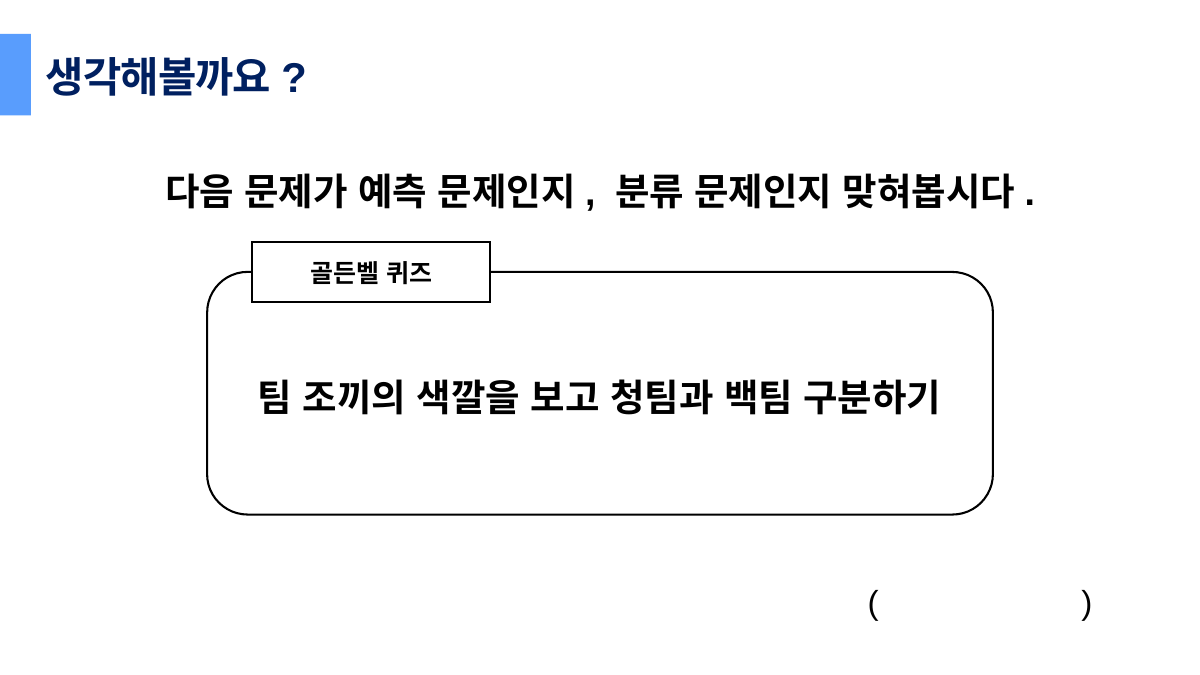

생각해볼까요?
다음 문제가 예측 문제인지, 분류 문제인지 맞혀봅시다.
골든벨 퀴즈

팀 조끼의 색깔을 보고 청팀과 백팀 구분하기
(                      )